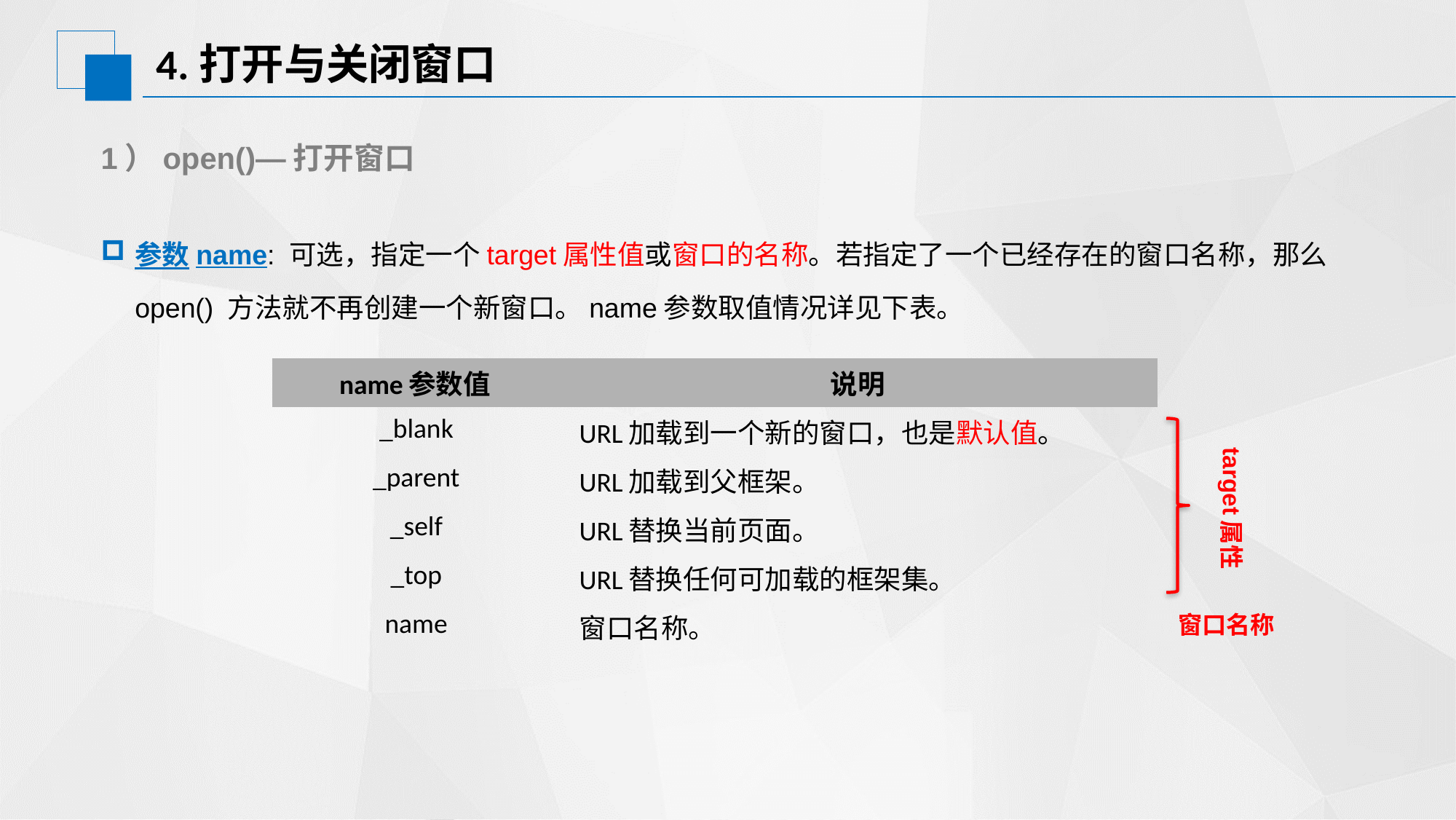

# 4.打开与关闭窗口
1）open()—打开窗口
参数name: 可选，指定一个target属性值或窗口的名称。若指定了一个已经存在的窗口名称，那么 open() 方法就不再创建一个新窗口。name参数取值情况详见下表。
| name参数值 | 说明 |
| --- | --- |
| \_blank | URL加载到一个新的窗口，也是默认值。 |
| \_parent | URL加载到父框架。 |
| \_self | URL替换当前页面。 |
| \_top | URL替换任何可加载的框架集。 |
| name | 窗口名称。 |

target属性
窗口名称